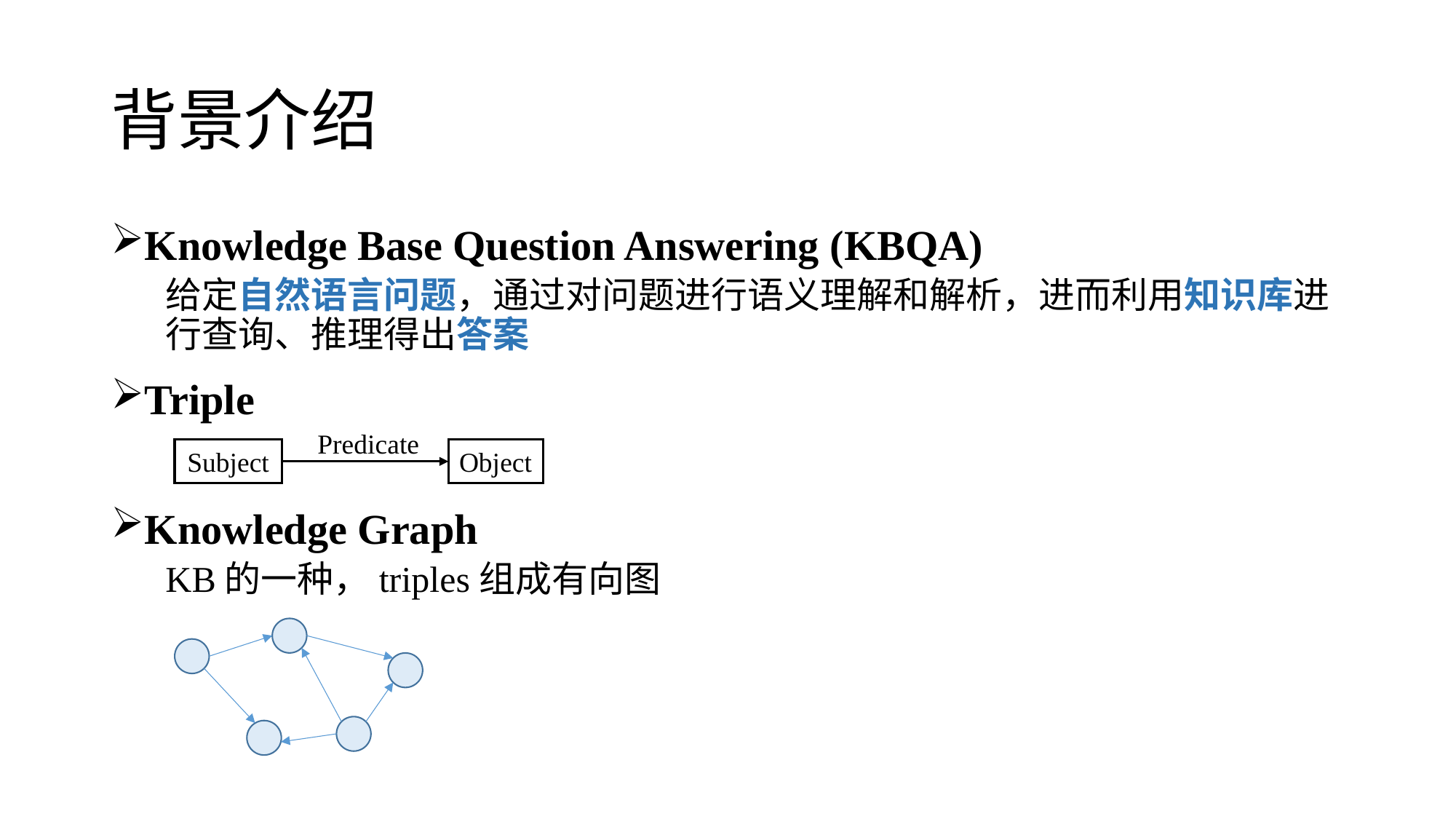

# 背景介绍
Knowledge Base Question Answering (KBQA)
给定自然语言问题，通过对问题进行语义理解和解析，进而利用知识库进行查询、推理得出答案
Triple

Knowledge Graph
KB的一种，triples组成有向图
Predicate
Subject
Object